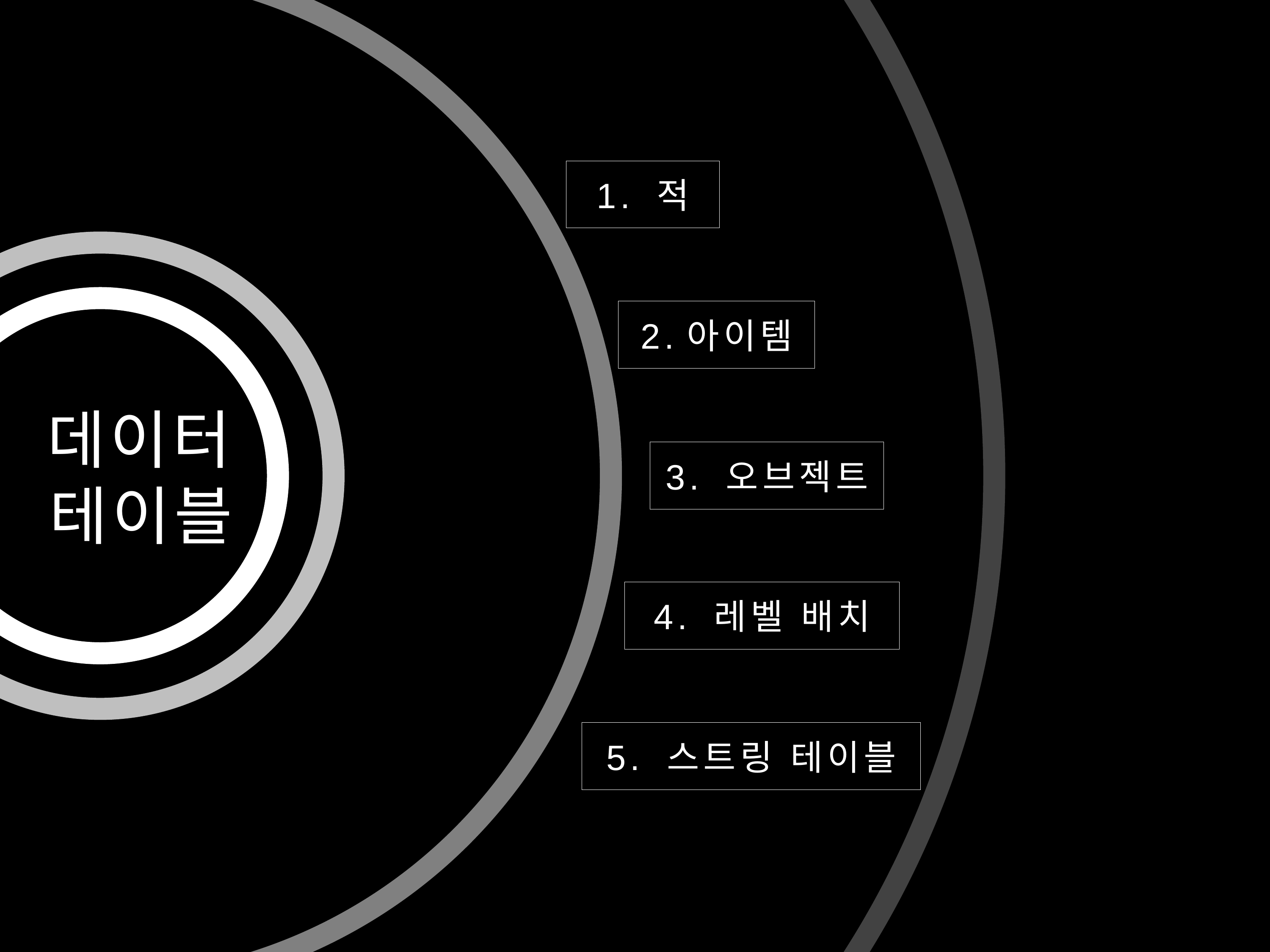

1. 적

2.아이템
데이터테이블
3. 오브젝트
4. 레벨 배치
5. 스트링 테이블